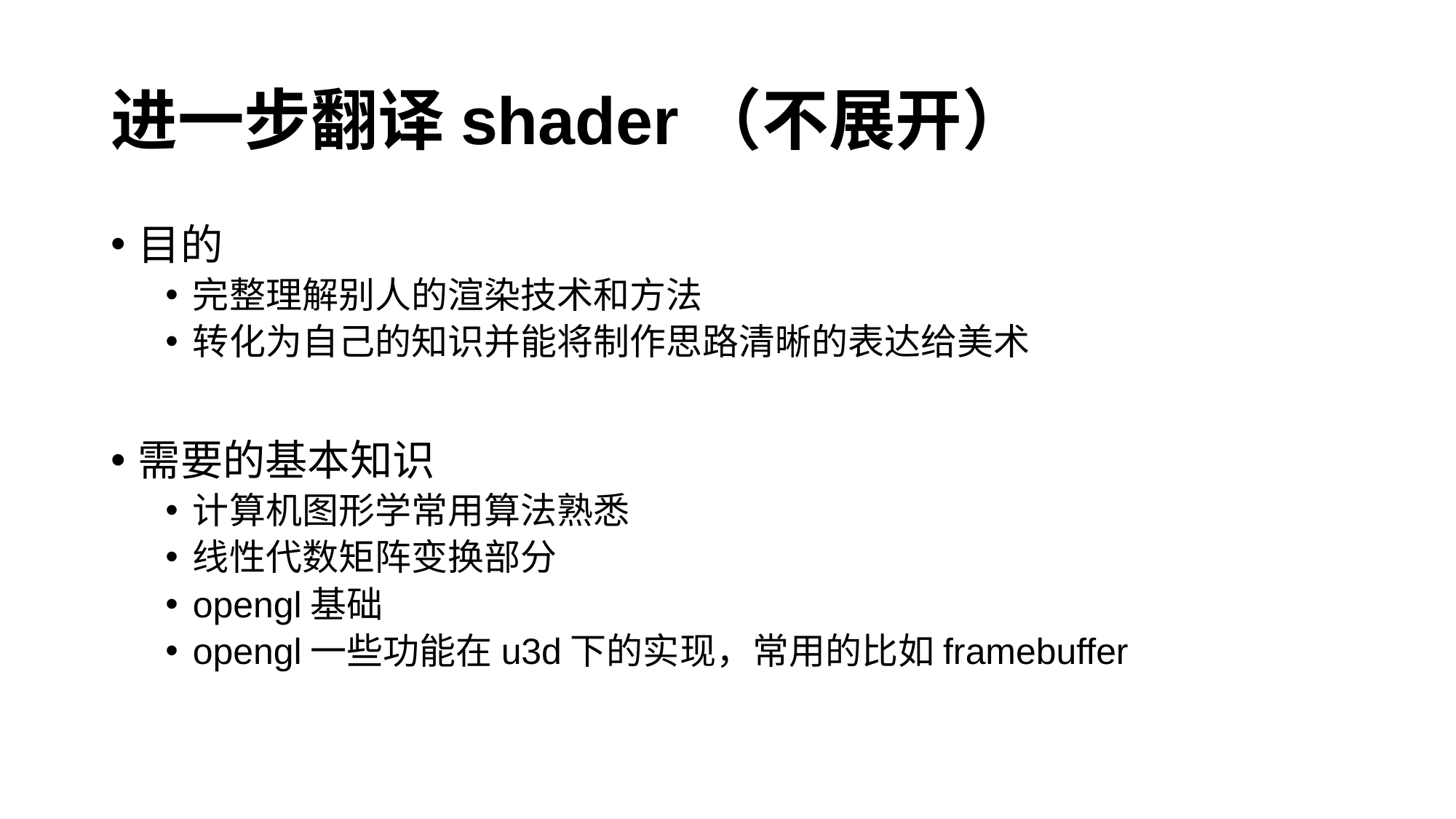

# 进一步翻译shader（不展开）
目的
完整理解别人的渲染技术和方法
转化为自己的知识并能将制作思路清晰的表达给美术

需要的基本知识
计算机图形学常用算法熟悉
线性代数矩阵变换部分
opengl基础
opengl一些功能在u3d下的实现，常用的比如framebuffer